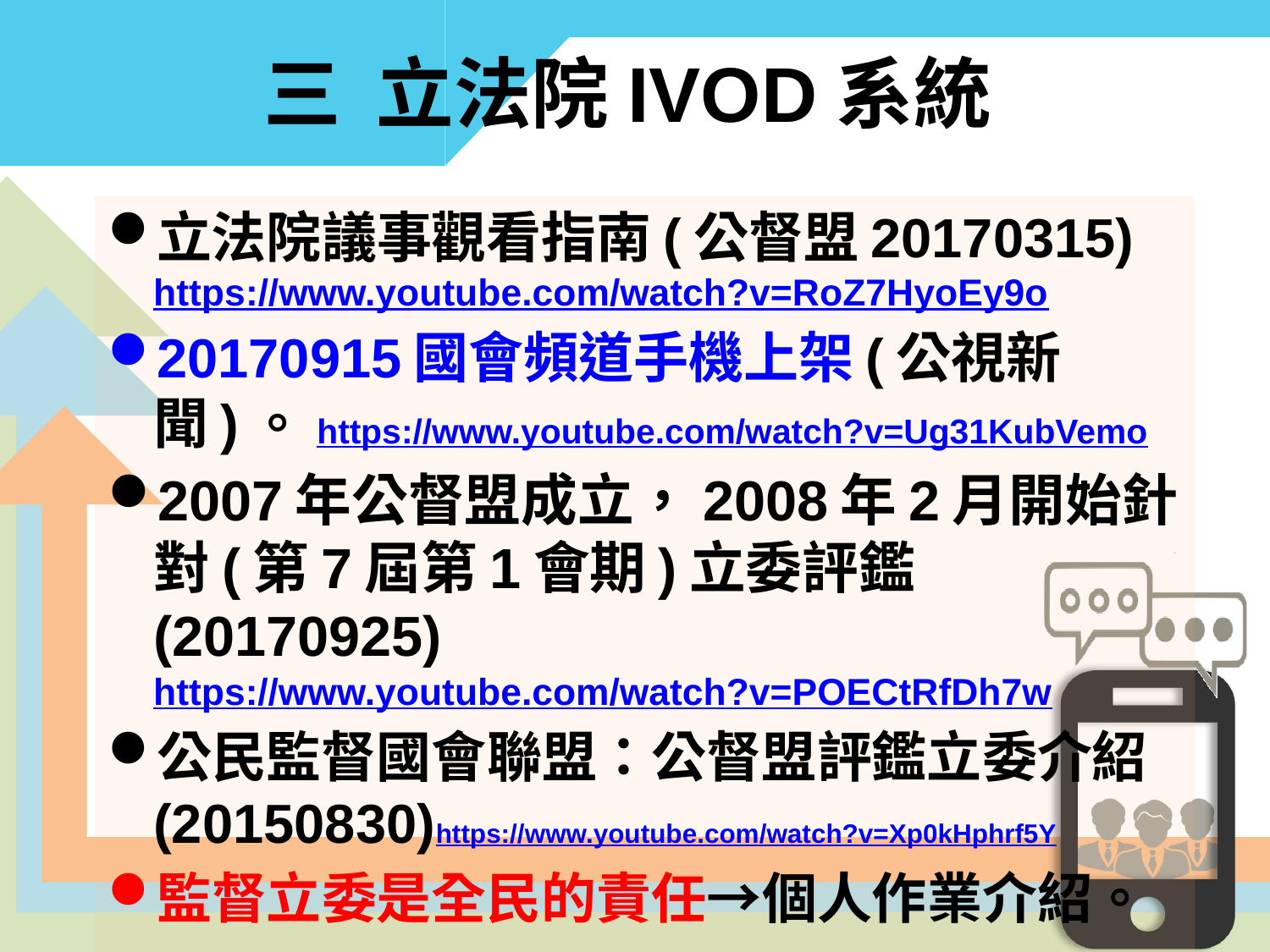

# 三  立法院IVOD系統
立法院議事觀看指南(公督盟20170315) https://www.youtube.com/watch?v=RoZ7HyoEy9o
20170915國會頻道手機上架(公視新聞)。https://www.youtube.com/watch?v=Ug31KubVemo
2007年公督盟成立，2008年2月開始針對(第7屆第1會期)立委評鑑(20170925) https://www.youtube.com/watch?v=POECtRfDh7w
公民監督國會聯盟：公督盟評鑑立委介紹(20150830)https://www.youtube.com/watch?v=Xp0kHphrf5Y
監督立委是全民的責任→個人作業介紹。